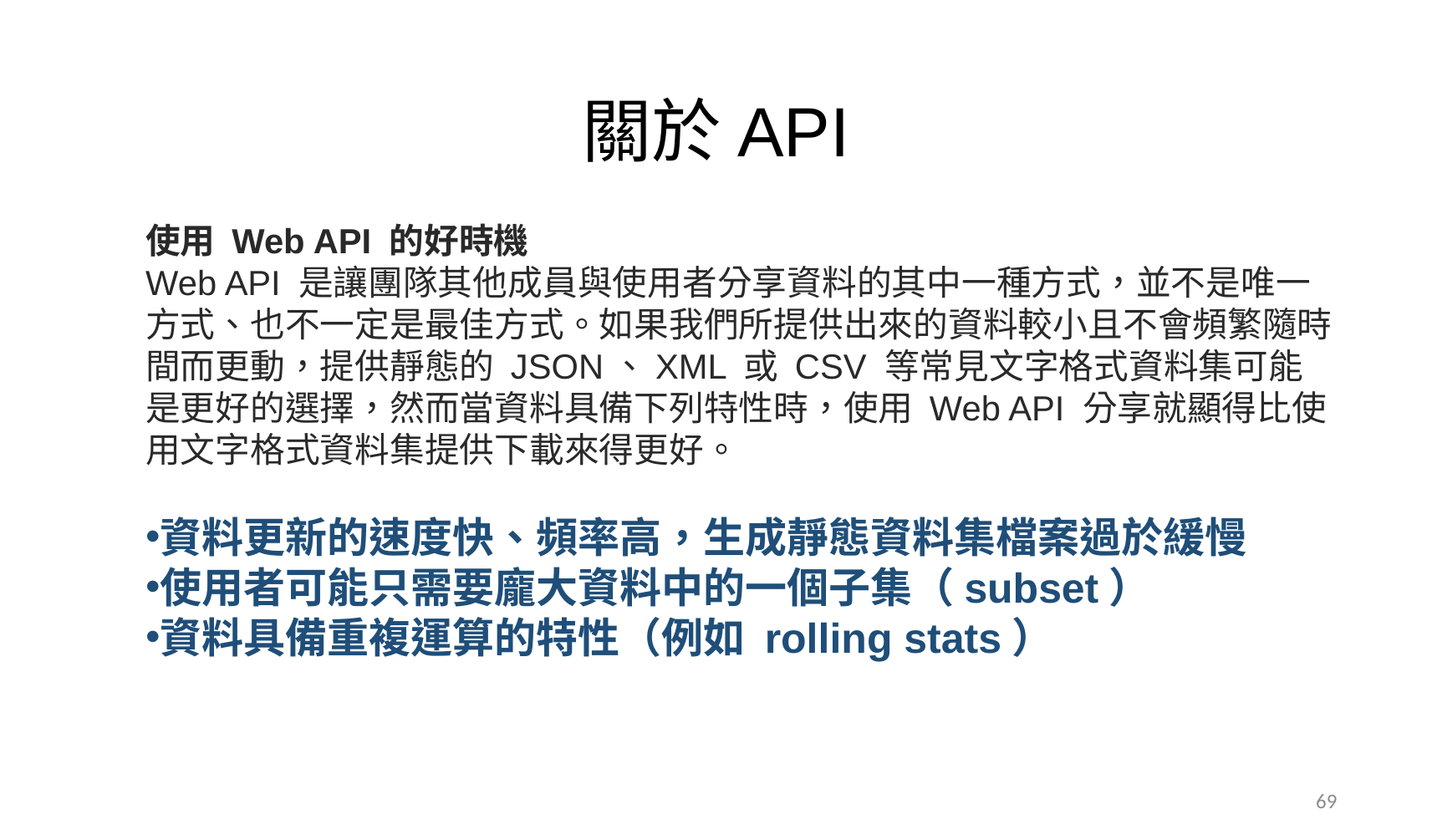

# 關於API
使用 Web API 的好時機
Web API 是讓團隊其他成員與使用者分享資料的其中一種方式，並不是唯一方式、也不一定是最佳方式。如果我們所提供出來的資料較小且不會頻繁隨時間而更動，提供靜態的 JSON、XML 或 CSV 等常見文字格式資料集可能是更好的選擇，然而當資料具備下列特性時，使用 Web API 分享就顯得比使用文字格式資料集提供下載來得更好。

資料更新的速度快、頻率高，生成靜態資料集檔案過於緩慢
使用者可能只需要龐大資料中的一個子集（subset）
資料具備重複運算的特性（例如 rolling stats）
69